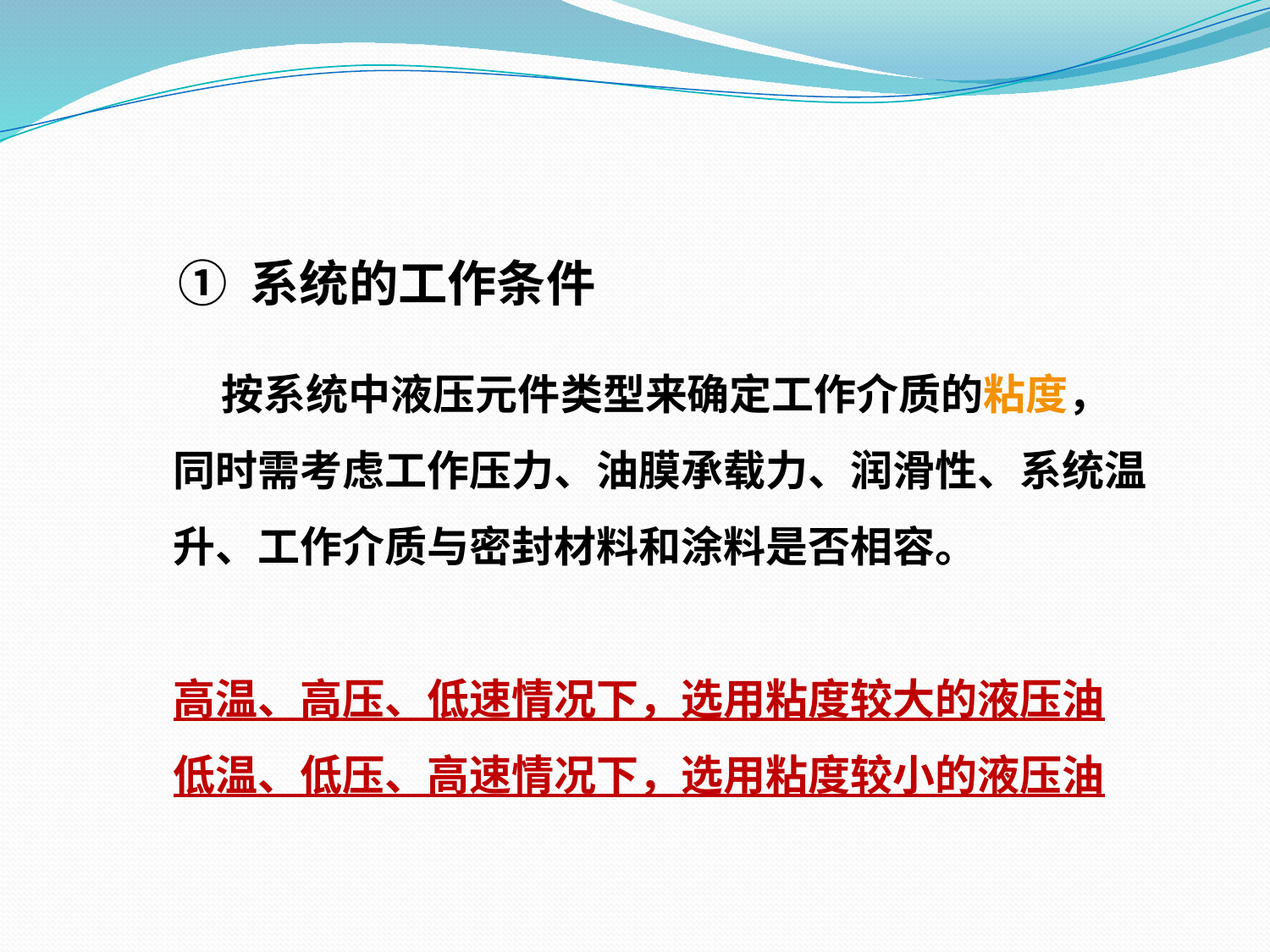

① 系统的工作条件
    按系统中液压元件类型来确定工作介质的粘度，同时需考虑工作压力、油膜承载力、润滑性、系统温升、工作介质与密封材料和涂料是否相容。

高温、高压、低速情况下，选用粘度较大的液压油
低温、低压、高速情况下，选用粘度较小的液压油